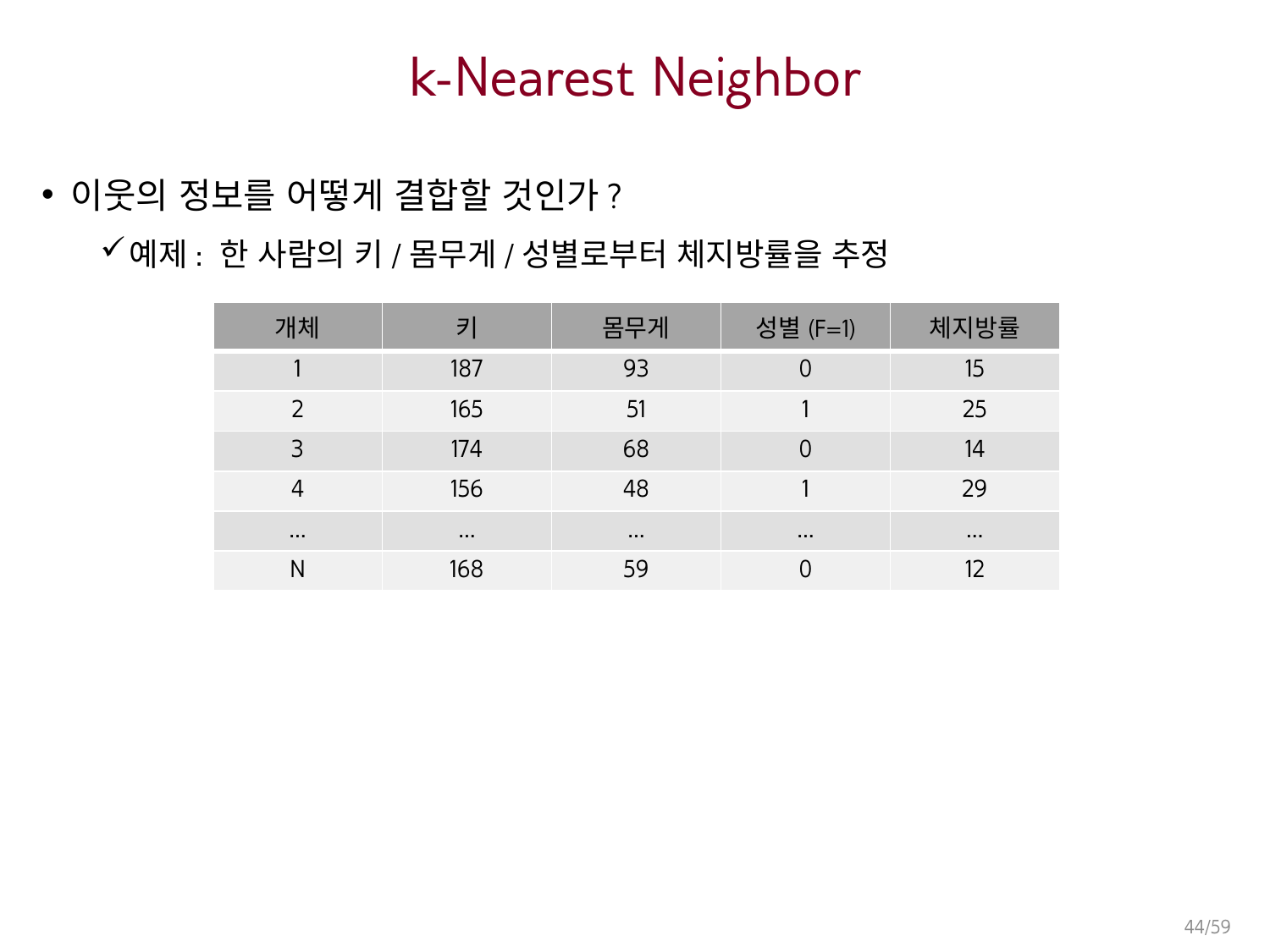

# k-Nearest Neighbor
이웃의 정보를 어떻게 결합할 것인가?
예제: 한 사람의 키/몸무게/성별로부터 체지방률을 추정
| 개체 | 키 | 몸무게 | 성별(F=1) | 체지방률 |
| --- | --- | --- | --- | --- |
| 1 | 187 | 93 | 0 | 15 |
| 2 | 165 | 51 | 1 | 25 |
| 3 | 174 | 68 | 0 | 14 |
| 4 | 156 | 48 | 1 | 29 |
| … | … | … | … | … |
| N | 168 | 59 | 0 | 12 |
44/59